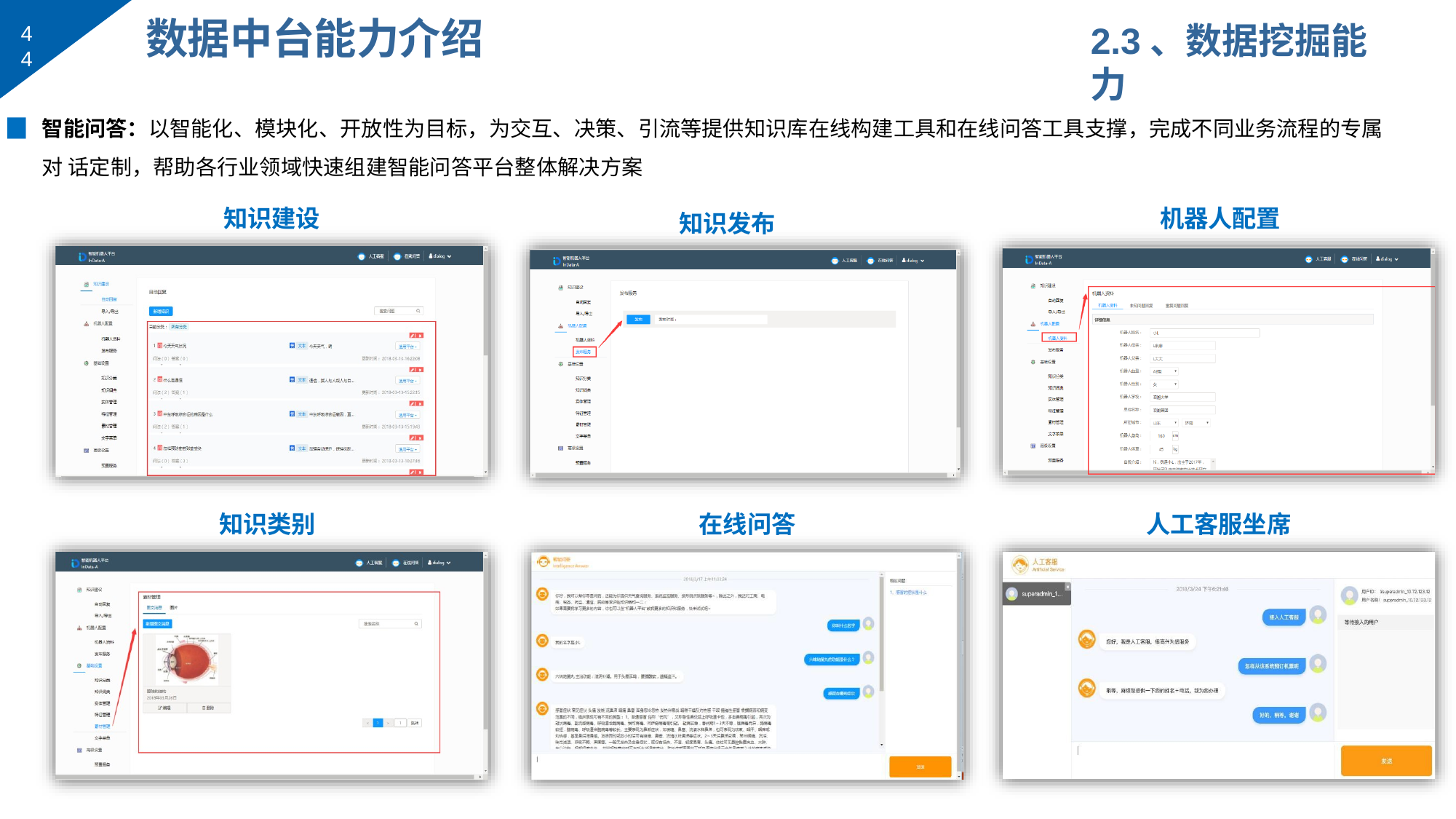

# 数据中台能力介绍
2.3、数据挖掘能力
44
▉	智能问答：以智能化、模块化、开放性为目标，为交互、决策、引流等提供知识库在线构建工具和在线问答工具支撑，完成不同业务流程的专属对 话定制，帮助各行业领域快速组建智能问答平台整体解决方案
知识建设	机器人配置
知识发布

知识类别
在线问答
人工客服坐席